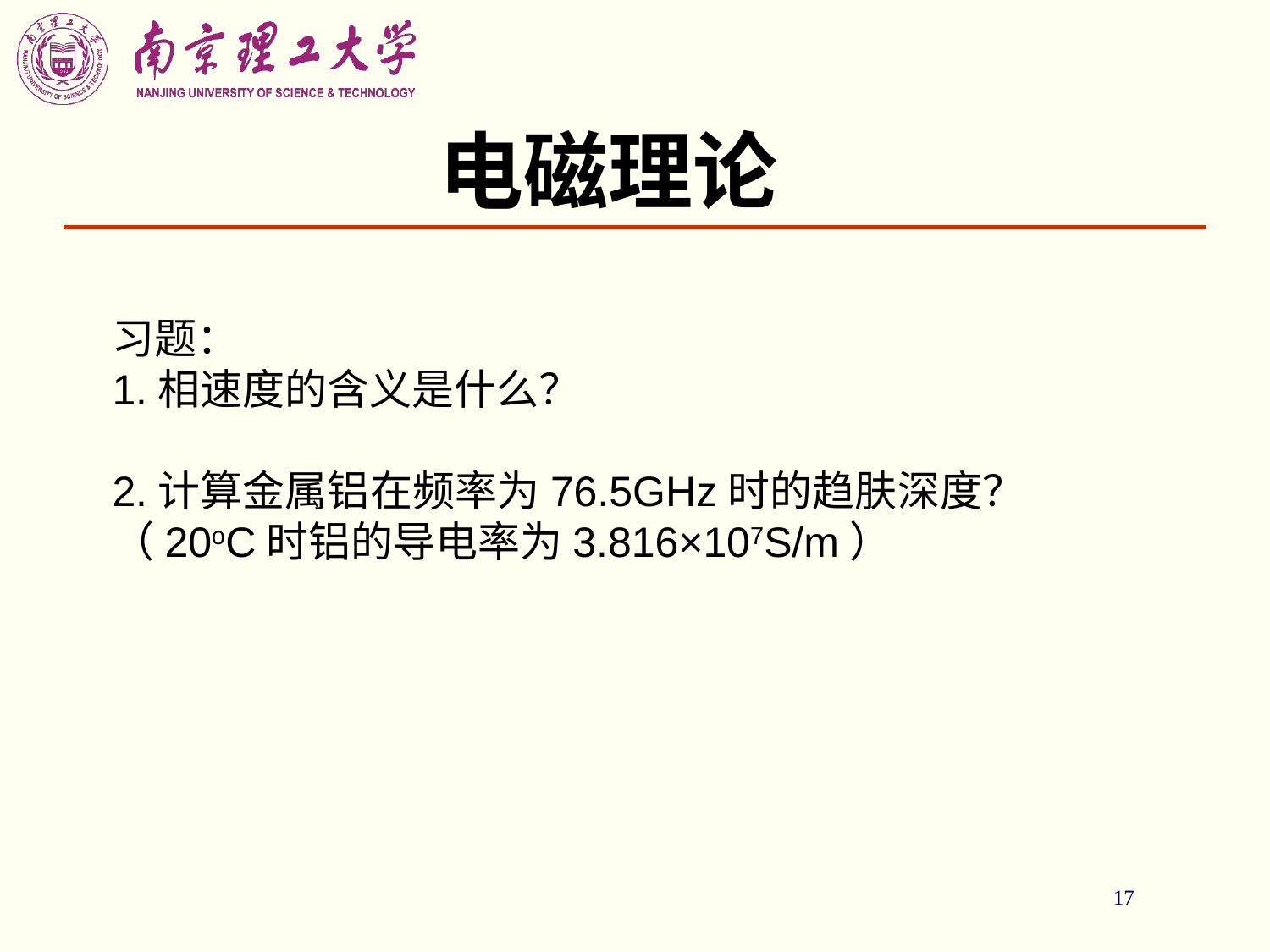

# 电磁理论
习题：
1.相速度的含义是什么？

2.计算金属铝在频率为76.5GHz时的趋肤深度？（20oC时铝的导电率为3.816×107S/m）